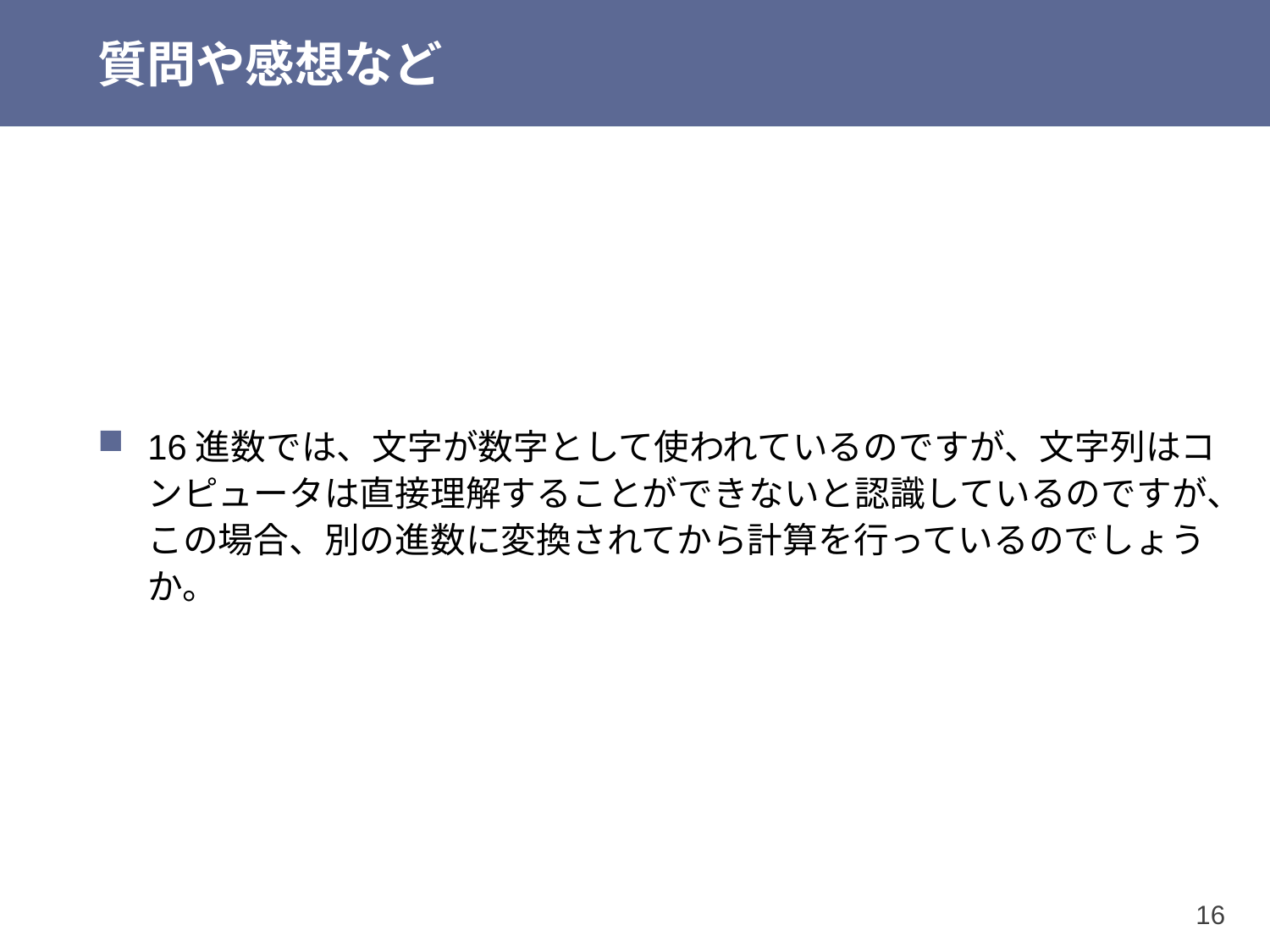

# 質問や感想など
16進数では、文字が数字として使われているのですが、文字列はコンピュータは直接理解することができないと認識しているのですが、この場合、別の進数に変換されてから計算を行っているのでしょうか。